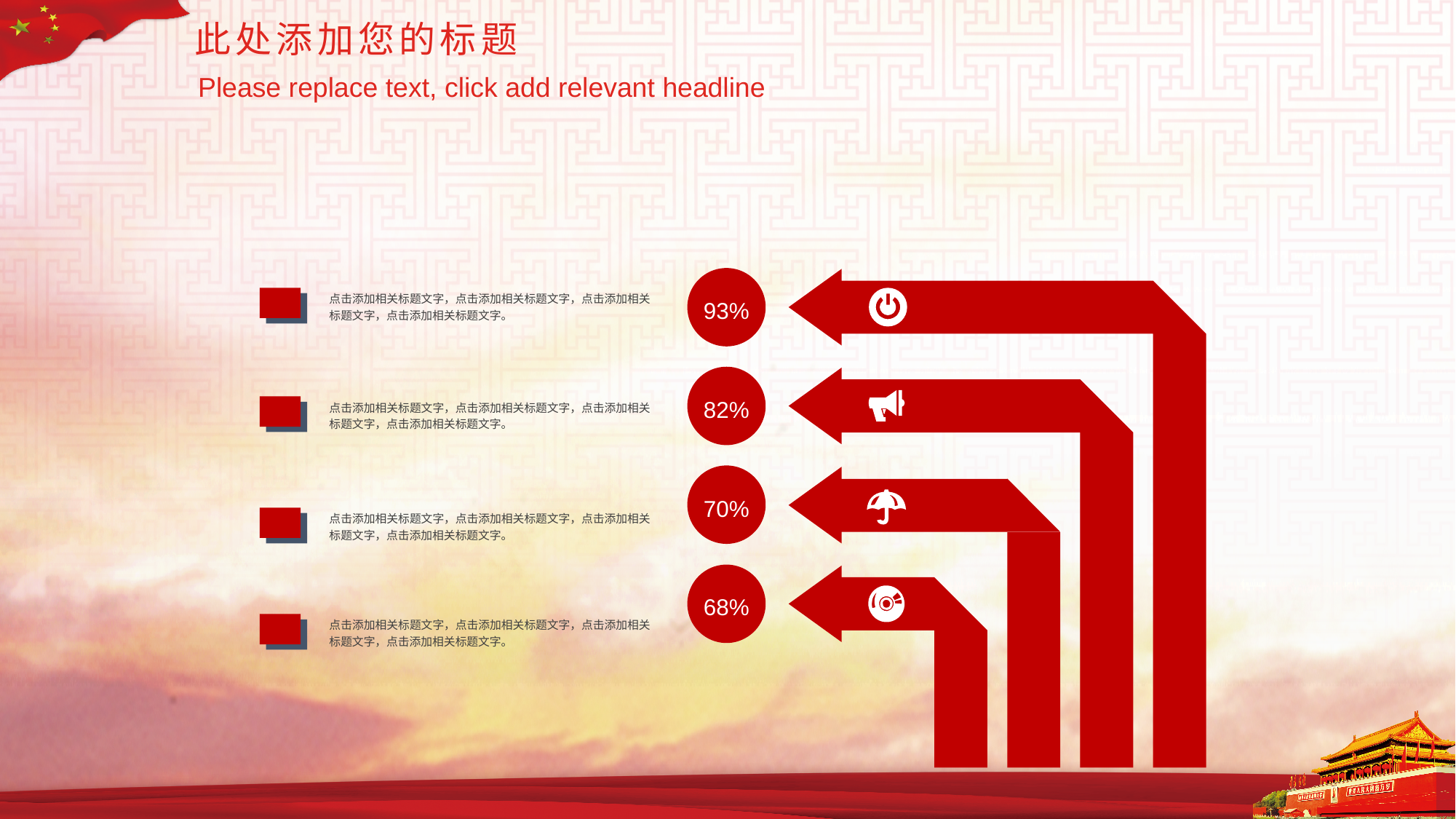

此处添加您的标题
Please replace text, click add relevant headline

93%

点击添加相关标题文字，点击添加相关标题文字，点击添加相关标题文字，点击添加相关标题文字。

82%

点击添加相关标题文字，点击添加相关标题文字，点击添加相关标题文字，点击添加相关标题文字。

70%

点击添加相关标题文字，点击添加相关标题文字，点击添加相关标题文字，点击添加相关标题文字。

68%

点击添加相关标题文字，点击添加相关标题文字，点击添加相关标题文字，点击添加相关标题文字。